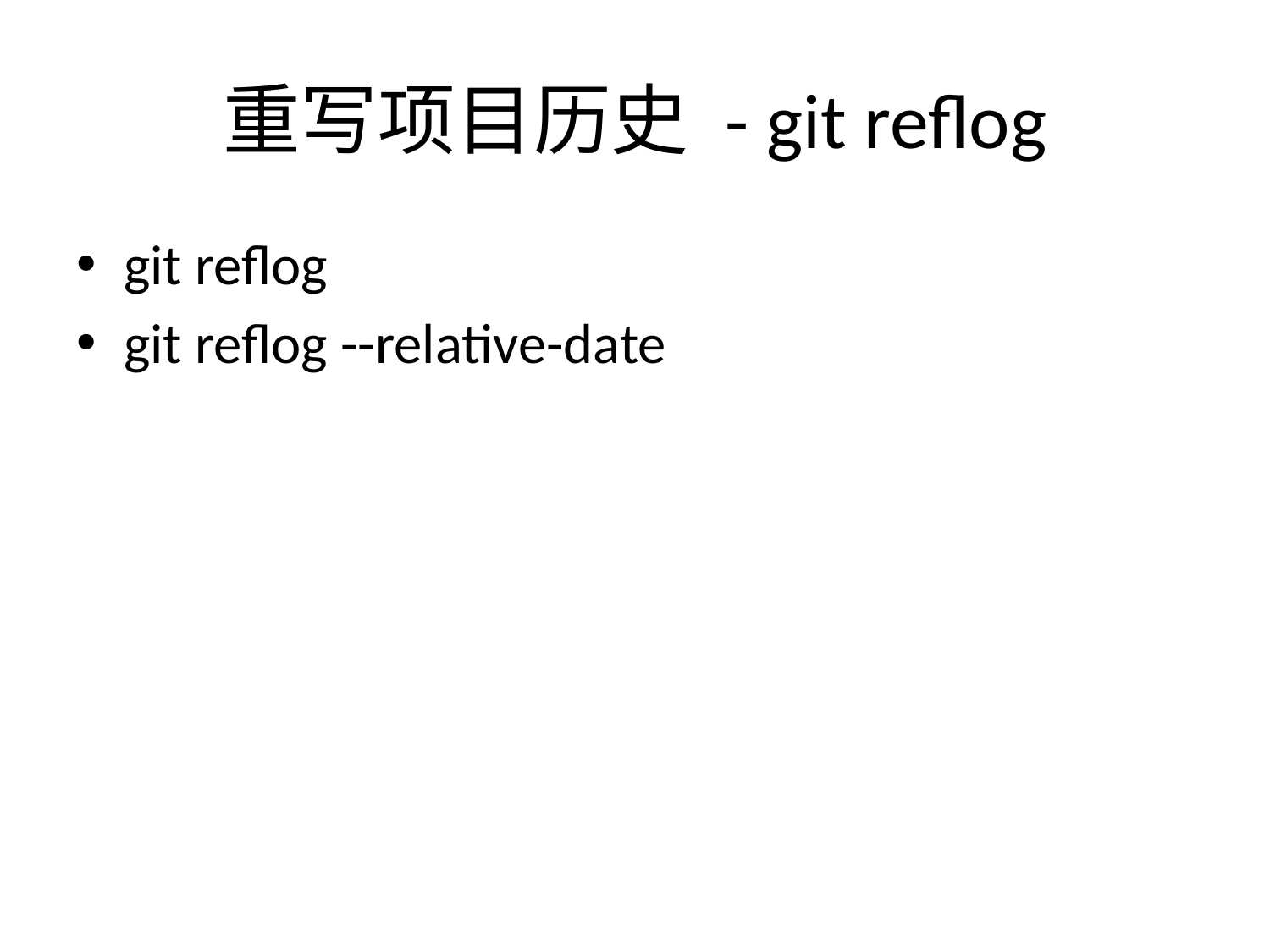

# 重写项目历史 - git reflog
git reflog
git reflog --relative-date